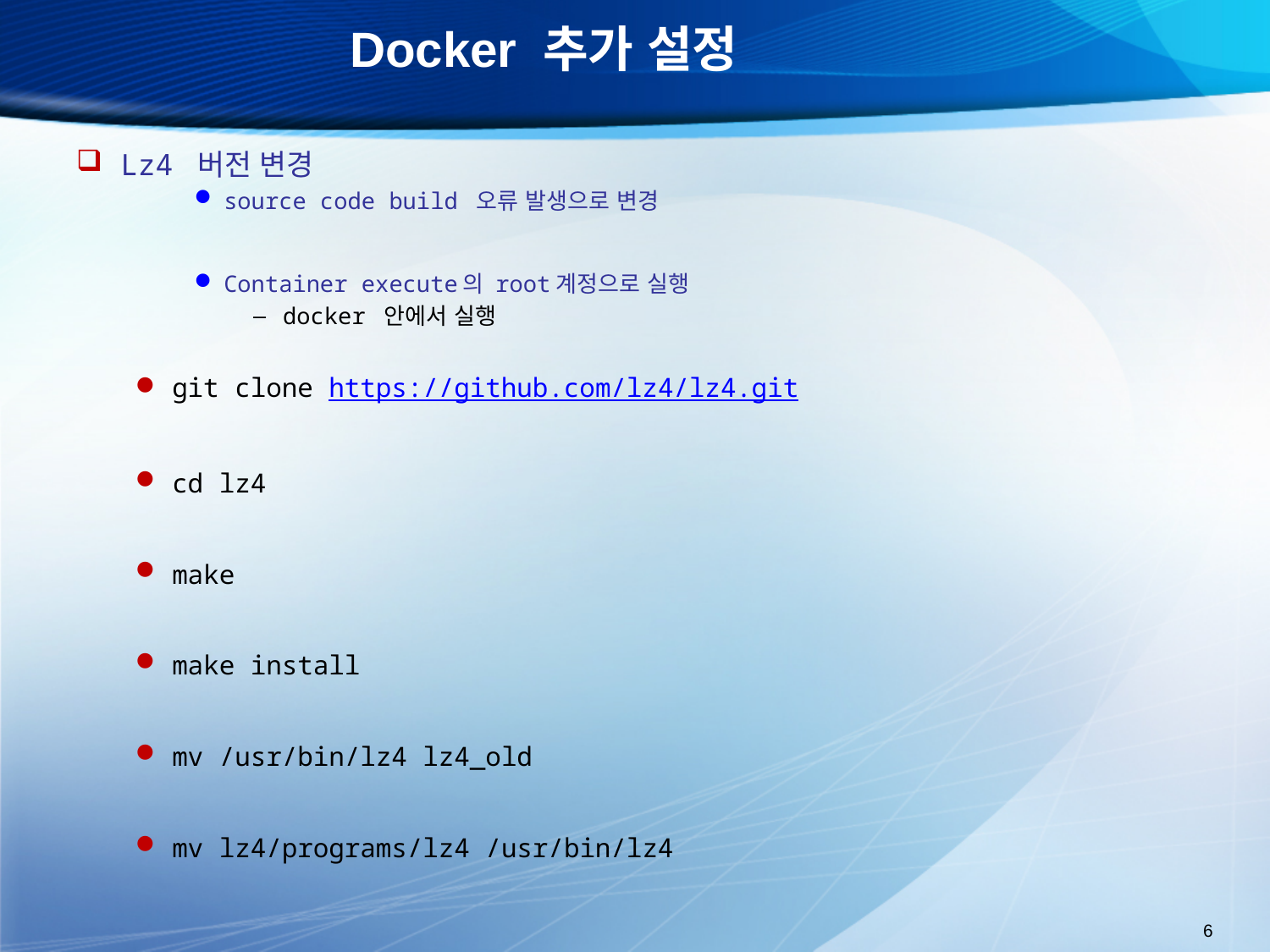

# Docker 추가 설정
Lz4 버전 변경
source code build 오류 발생으로 변경

Container execute의 root계정으로 실행
docker 안에서 실행

git clone https://github.com/lz4/lz4.git

cd lz4

make

make install

mv /usr/bin/lz4 lz4_old

mv lz4/programs/lz4 /usr/bin/lz4